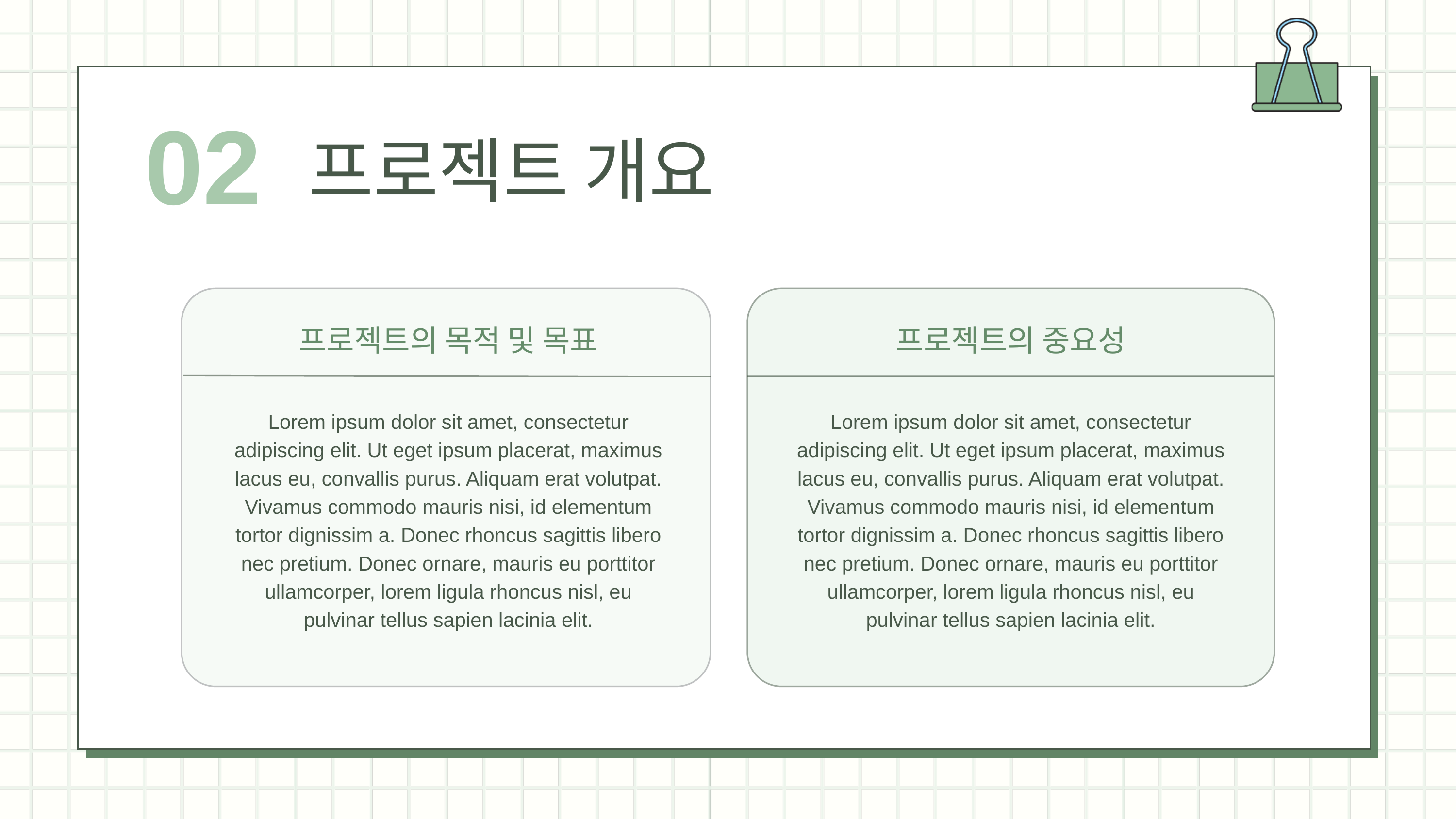

02
프로젝트 개요

프로젝트의 목적 및 목표
프로젝트의 중요성

Lorem ipsum dolor sit amet, consectetur adipiscing elit. Ut eget ipsum placerat, maximus lacus eu, convallis purus. Aliquam erat volutpat. Vivamus commodo mauris nisi, id elementum tortor dignissim a. Donec rhoncus sagittis libero nec pretium. Donec ornare, mauris eu porttitor ullamcorper, lorem ligula rhoncus nisl, eu pulvinar tellus sapien lacinia elit.
Lorem ipsum dolor sit amet, consectetur adipiscing elit. Ut eget ipsum placerat, maximus lacus eu, convallis purus. Aliquam erat volutpat. Vivamus commodo mauris nisi, id elementum tortor dignissim a. Donec rhoncus sagittis libero nec pretium. Donec ornare, mauris eu porttitor ullamcorper, lorem ligula rhoncus nisl, eu pulvinar tellus sapien lacinia elit.